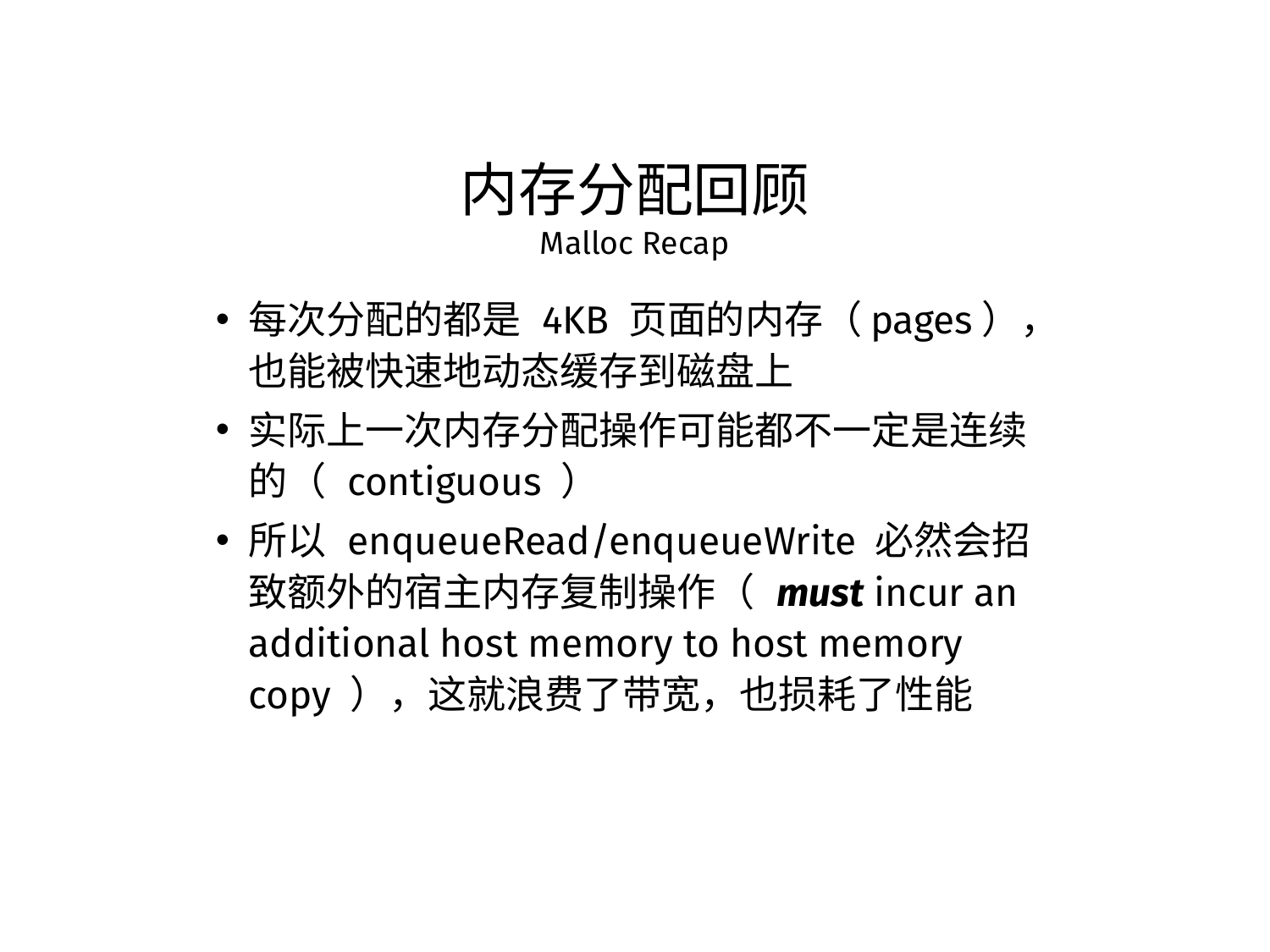

内存分配回顾
Malloc Recap
每次分配的都是 4KB 页面的内存（pages），也能被快速地动态缓存到磁盘上
实际上一次内存分配操作可能都不一定是连续的（ contiguous ）
所以 enqueueRead/enqueueWrite 必然会招致额外的宿主内存复制操作（ must incur an additional host memory to host memory copy ），这就浪费了带宽，也损耗了性能